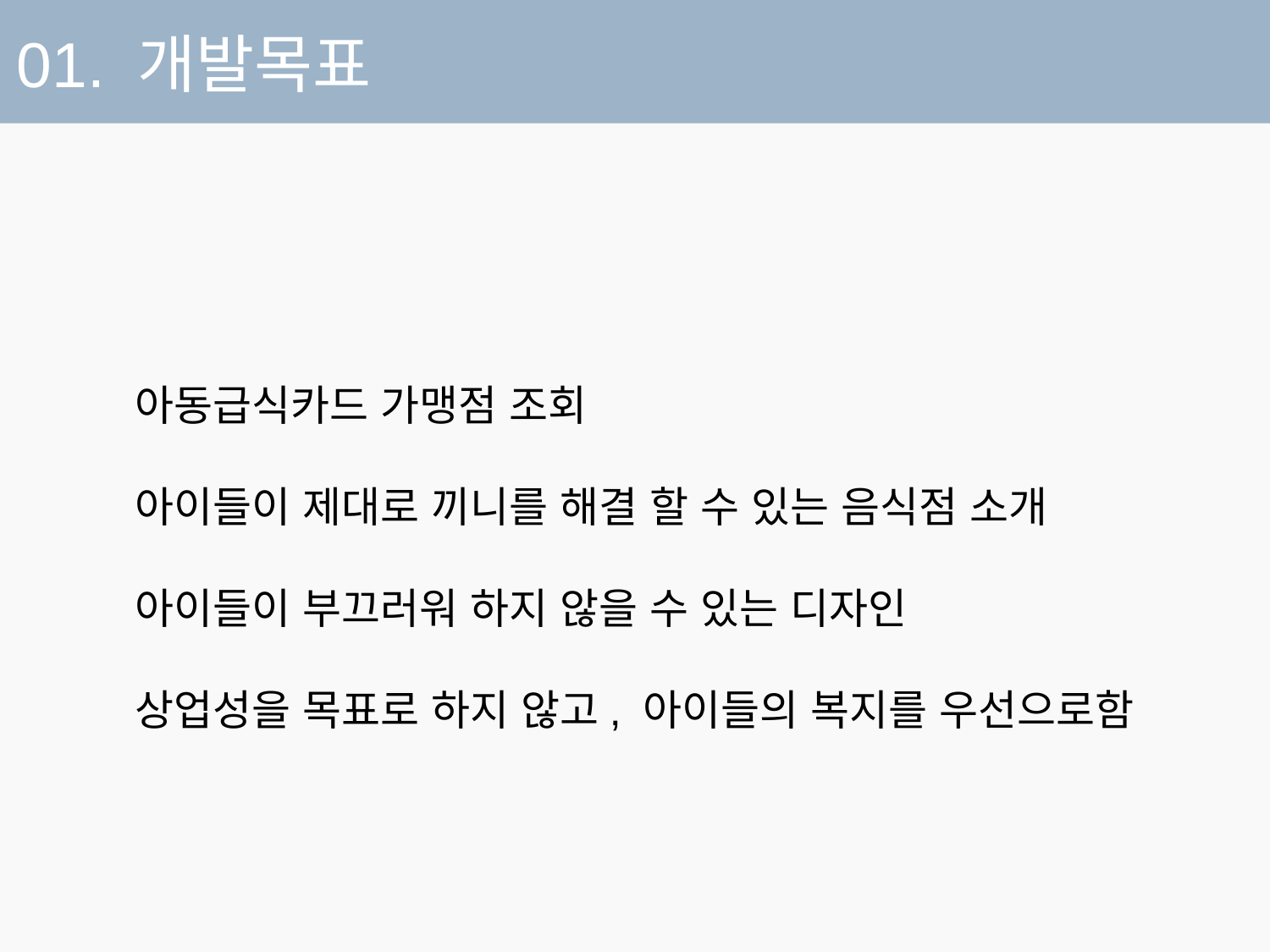

01. 개발목표

아동급식카드 가맹점 조회

아이들이 제대로 끼니를 해결 할 수 있는 음식점 소개

아이들이 부끄러워 하지 않을 수 있는 디자인

상업성을 목표로 하지 않고, 아이들의 복지를 우선으로함